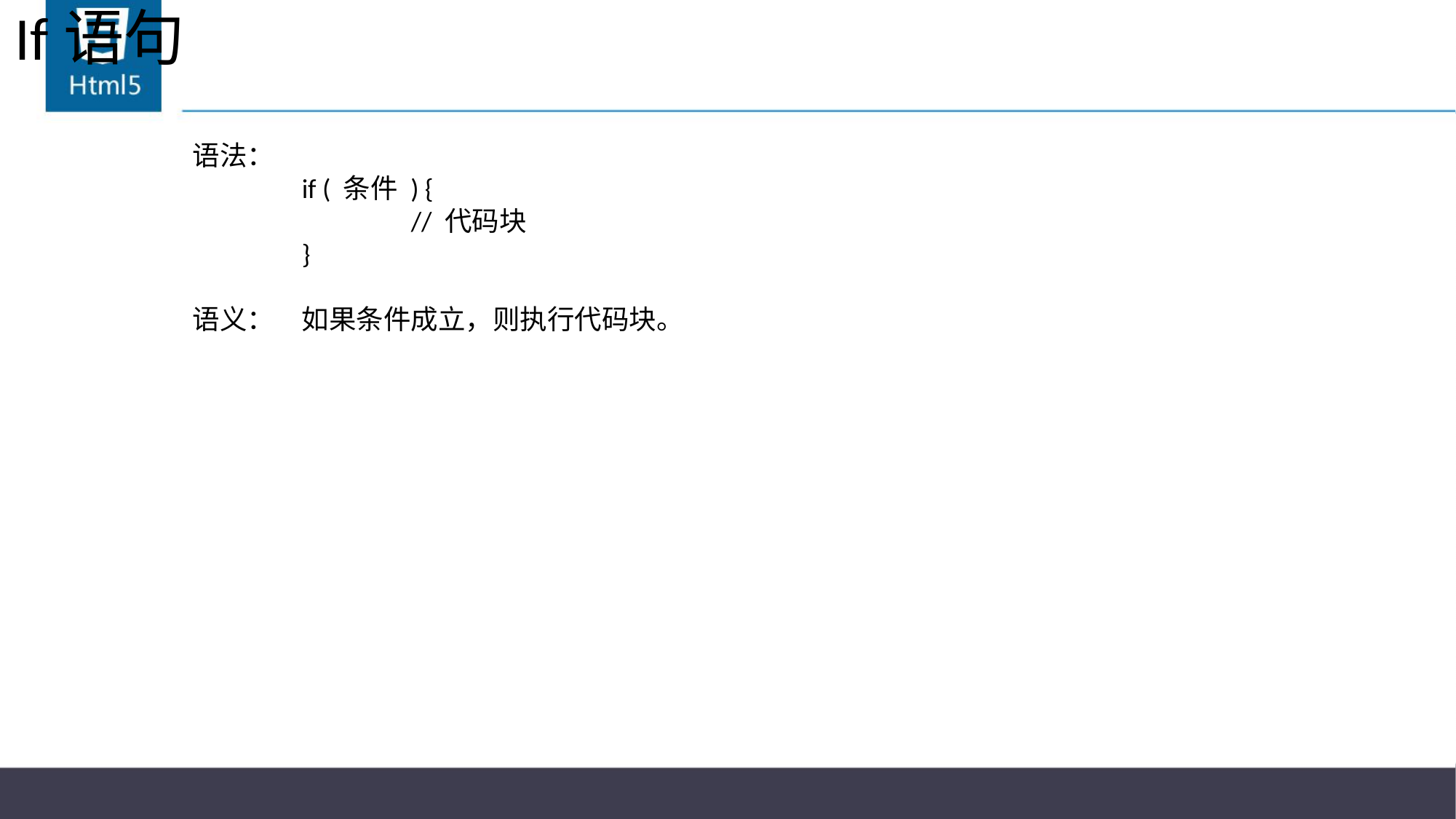

# If语句
语法：
	if ( 条件 ) {
		// 代码块
	}

语义：	如果条件成立，则执行代码块。